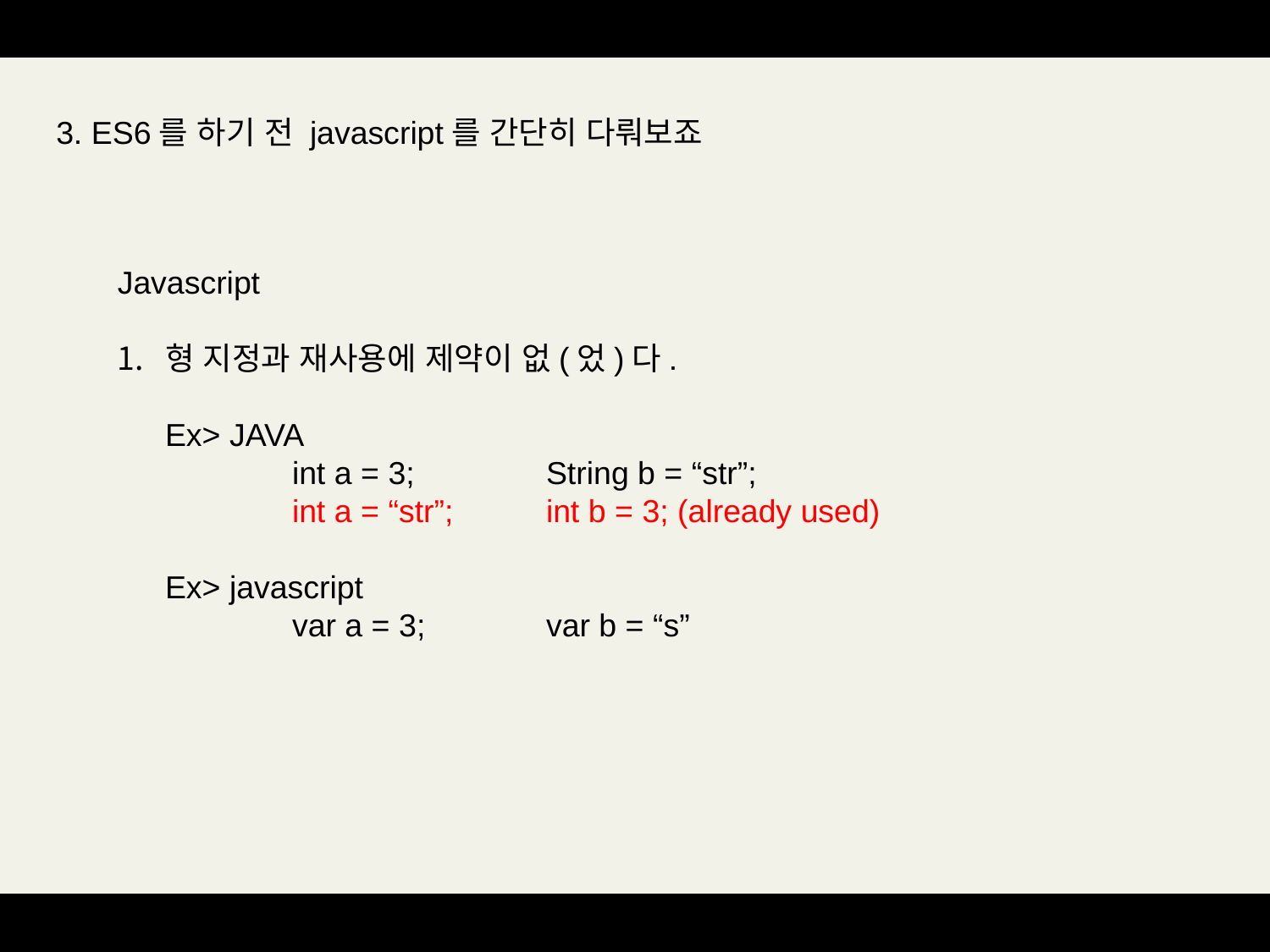

3. ES6를 하기 전 javascript를 간단히 다뤄보죠
Javascript

형 지정과 재사용에 제약이 없(었)다.
Ex> JAVA
	int a = 3; 	String b = “str”;
	int a = “str”;	int b = 3; (already used)
Ex> javascript
	var a = 3; 	var b = “s”